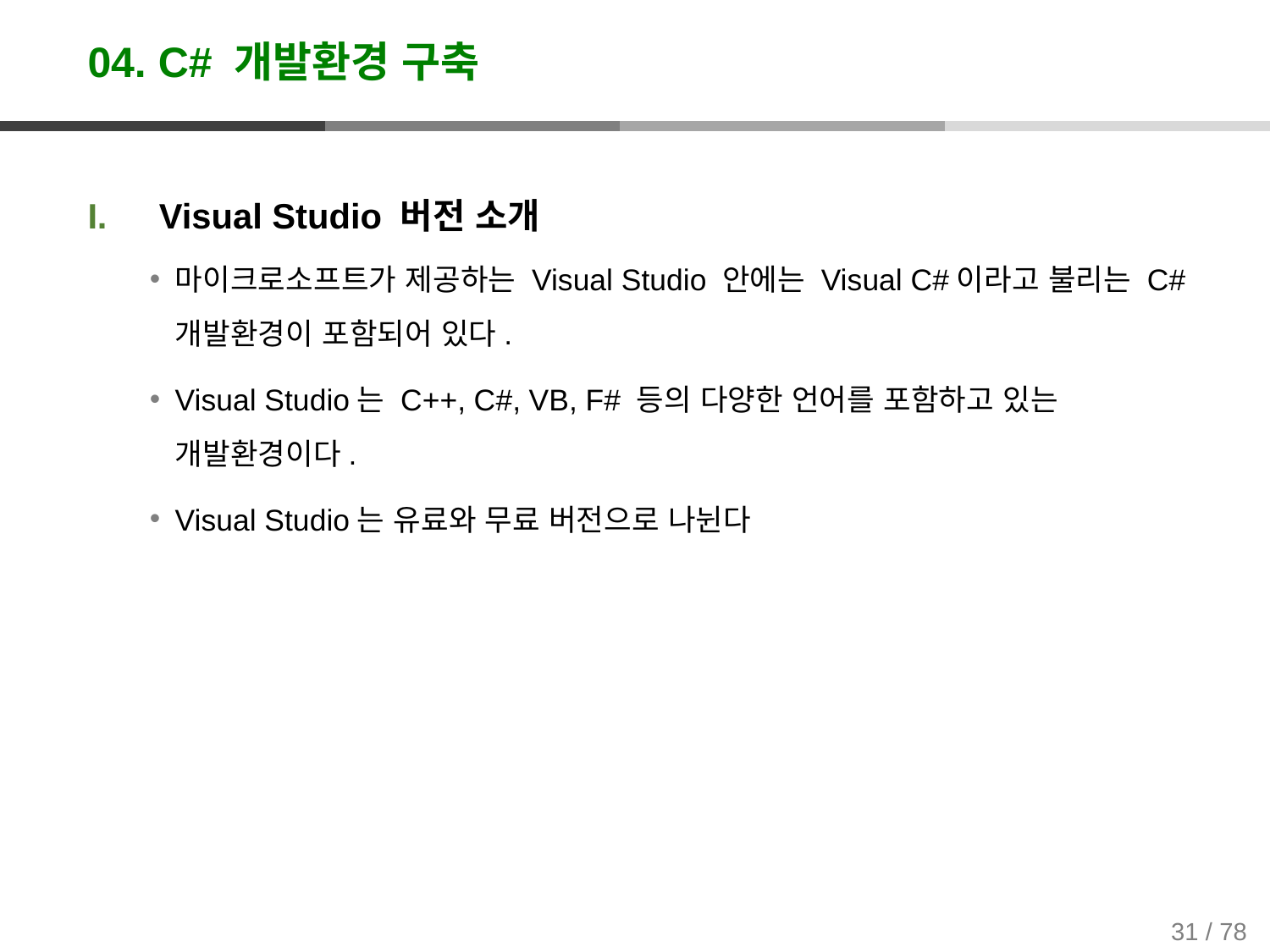

# 04. C# 개발환경 구축
Visual Studio 버전 소개
마이크로소프트가 제공하는 Visual Studio 안에는 Visual C#이라고 불리는 C# 개발환경이 포함되어 있다.
Visual Studio는 C++, C#, VB, F# 등의 다양한 언어를 포함하고 있는 개발환경이다.
Visual Studio는 유료와 무료 버전으로 나뉜다